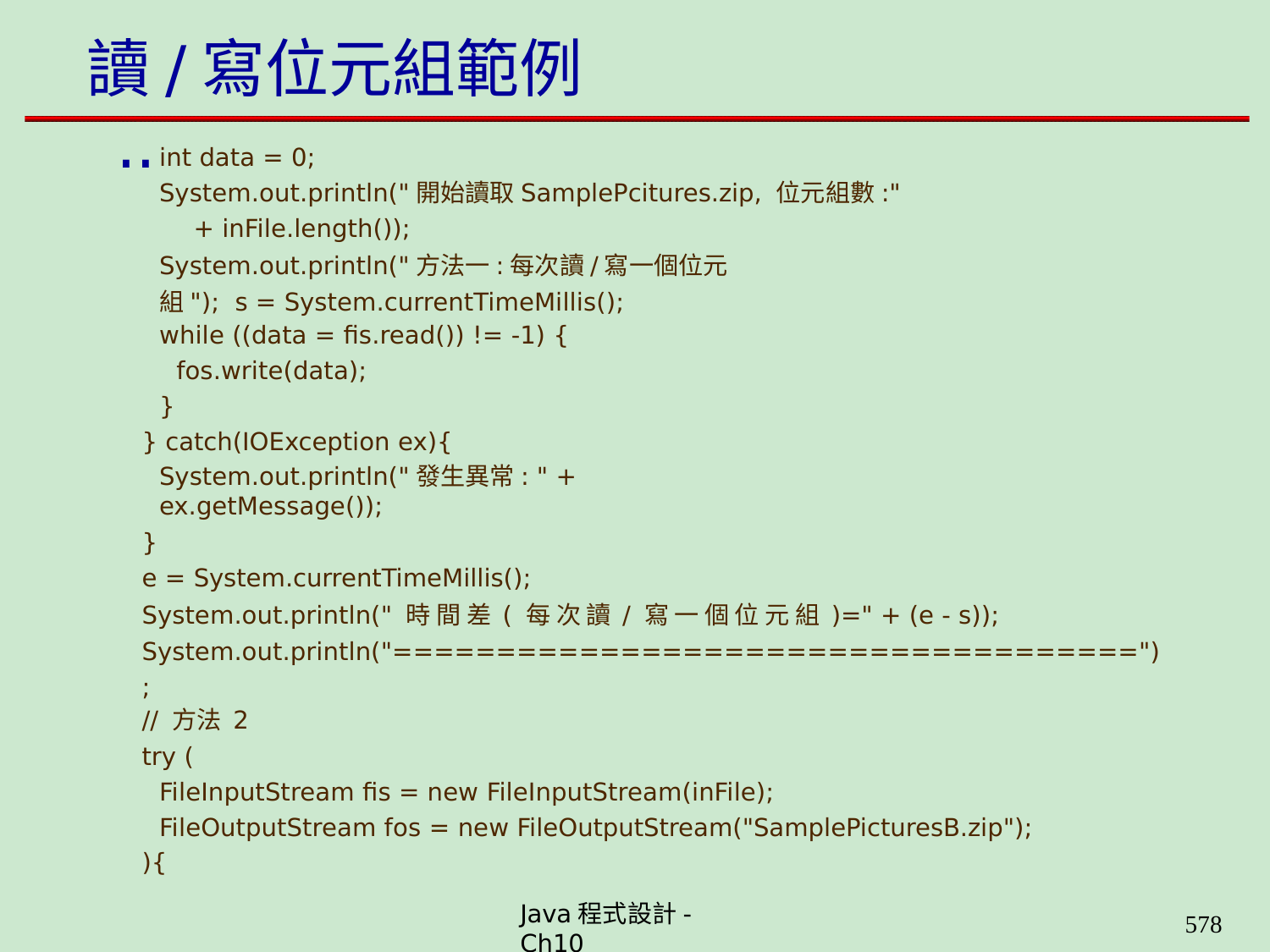

# 讀/寫位元組範例 ..
int data = 0;
System.out.println("開始讀取SamplePcitures.zip, 位元組數:"
+ inFile.length());
System.out.println("方法一:每次讀/寫一個位元組");  s = System.currentTimeMillis();
while ((data = fis.read()) != -1) {
fos.write(data);
}
} catch(IOException ex){
System.out.println("發生異常: " + ex.getMessage());
}
e = System.currentTimeMillis();
System.out.println(" 時 間 差 ( 每 次 讀 / 寫 一 個 位 元 組 )=" + (e - s));  System.out.println("====================================");
// 方法 2
try (
FileInputStream fis = new FileInputStream(inFile);
FileOutputStream fos = new FileOutputStream("SamplePicturesB.zip");
){
Java程式設計-Ch10
578